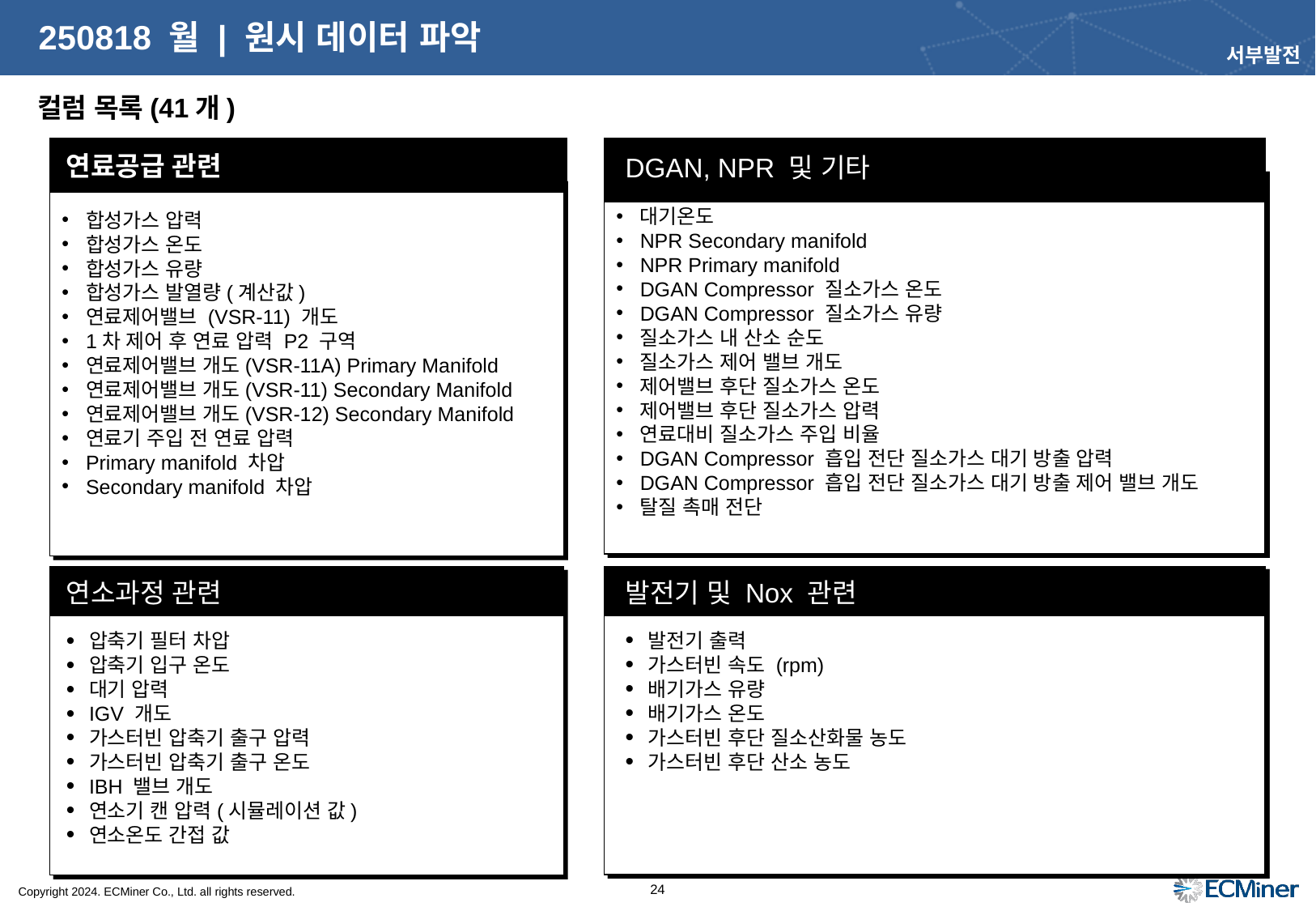

# 250818 월 | 원시 데이터 파악
서부발전
컬럼 목록(41개)

DGAN, NPR 및 기타
대기온도
NPR Secondary manifold
NPR Primary manifold
DGAN Compressor 질소가스 온도
DGAN Compressor 질소가스 유량
질소가스 내 산소 순도
질소가스 제어 밸브 개도
제어밸브 후단 질소가스 온도
제어밸브 후단 질소가스 압력
연료대비 질소가스 주입 비율
DGAN Compressor 흡입 전단 질소가스 대기 방출 압력
DGAN Compressor 흡입 전단 질소가스 대기 방출 제어 밸브 개도
탈질 촉매 전단

연료공급 관련
합성가스 압력
합성가스 온도
합성가스 유량
합성가스 발열량(계산값)
연료제어밸브 (VSR-11) 개도
1차 제어 후 연료 압력 P2 구역
연료제어밸브 개도(VSR-11A) Primary Manifold
연료제어밸브 개도(VSR-11) Secondary Manifold
연료제어밸브 개도(VSR-12) Secondary Manifold
연료기 주입 전 연료 압력
Primary manifold 차압
Secondary manifold 차압

발전기 및 Nox 관련
발전기 출력
가스터빈 속도 (rpm)
배기가스 유량
배기가스 온도
가스터빈 후단 질소산화물 농도
가스터빈 후단 산소 농도

연소과정 관련
압축기 필터 차압
압축기 입구 온도
대기 압력
IGV 개도
가스터빈 압축기 출구 압력
가스터빈 압축기 출구 온도
IBH 밸브 개도
연소기 캔 압력(시뮬레이션 값)
연소온도 간접 값